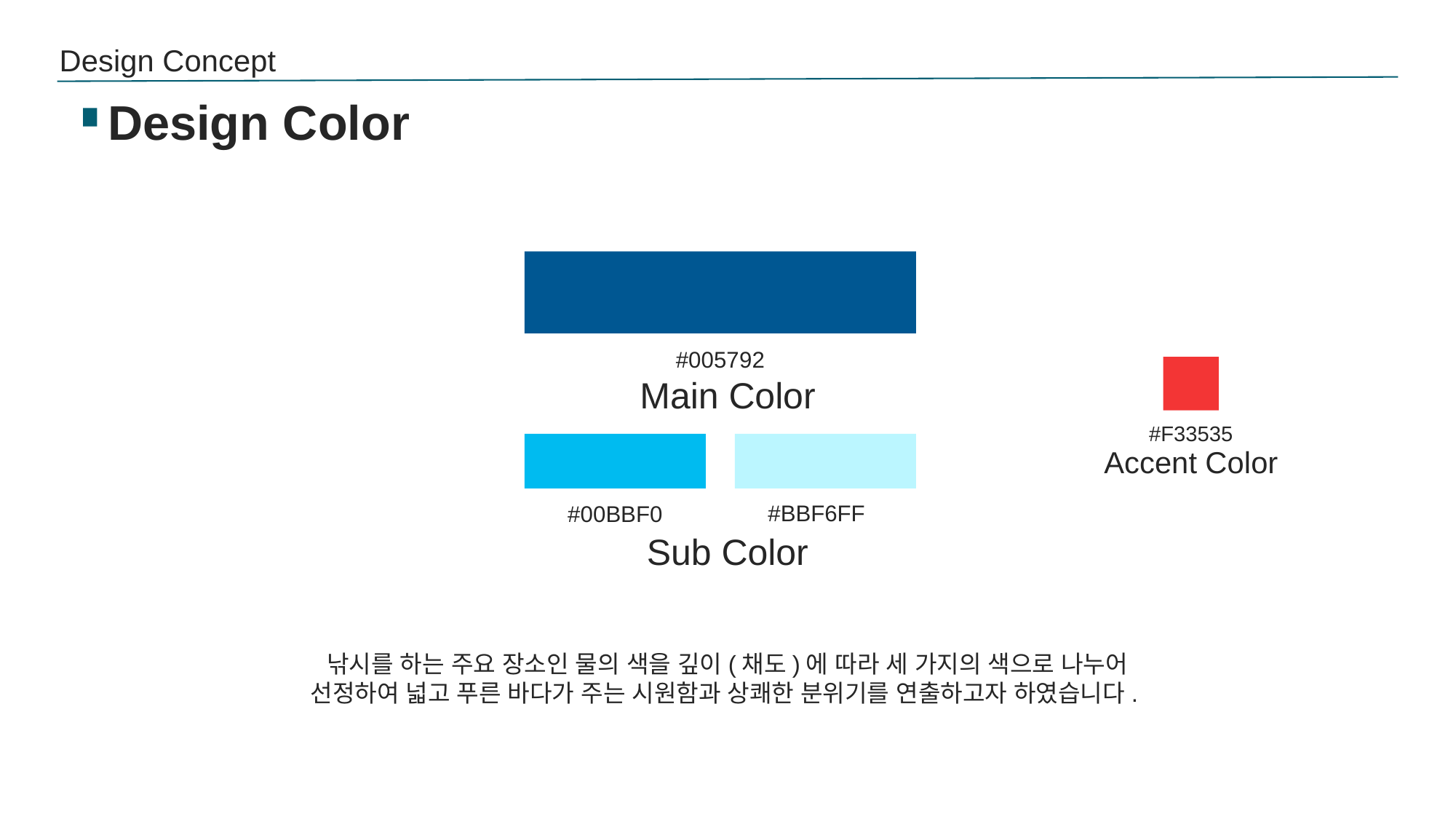

Design Concept
Design Color

Main Color

Sub Color
#BBF6FF
#00BBF0
#005792

Accent Color
#F33535
낚시를 하는 주요 장소인 물의 색을 깊이(채도)에 따라 세 가지의 색으로 나누어 선정하여 넓고 푸른 바다가 주는 시원함과 상쾌한 분위기를 연출하고자 하였습니다.